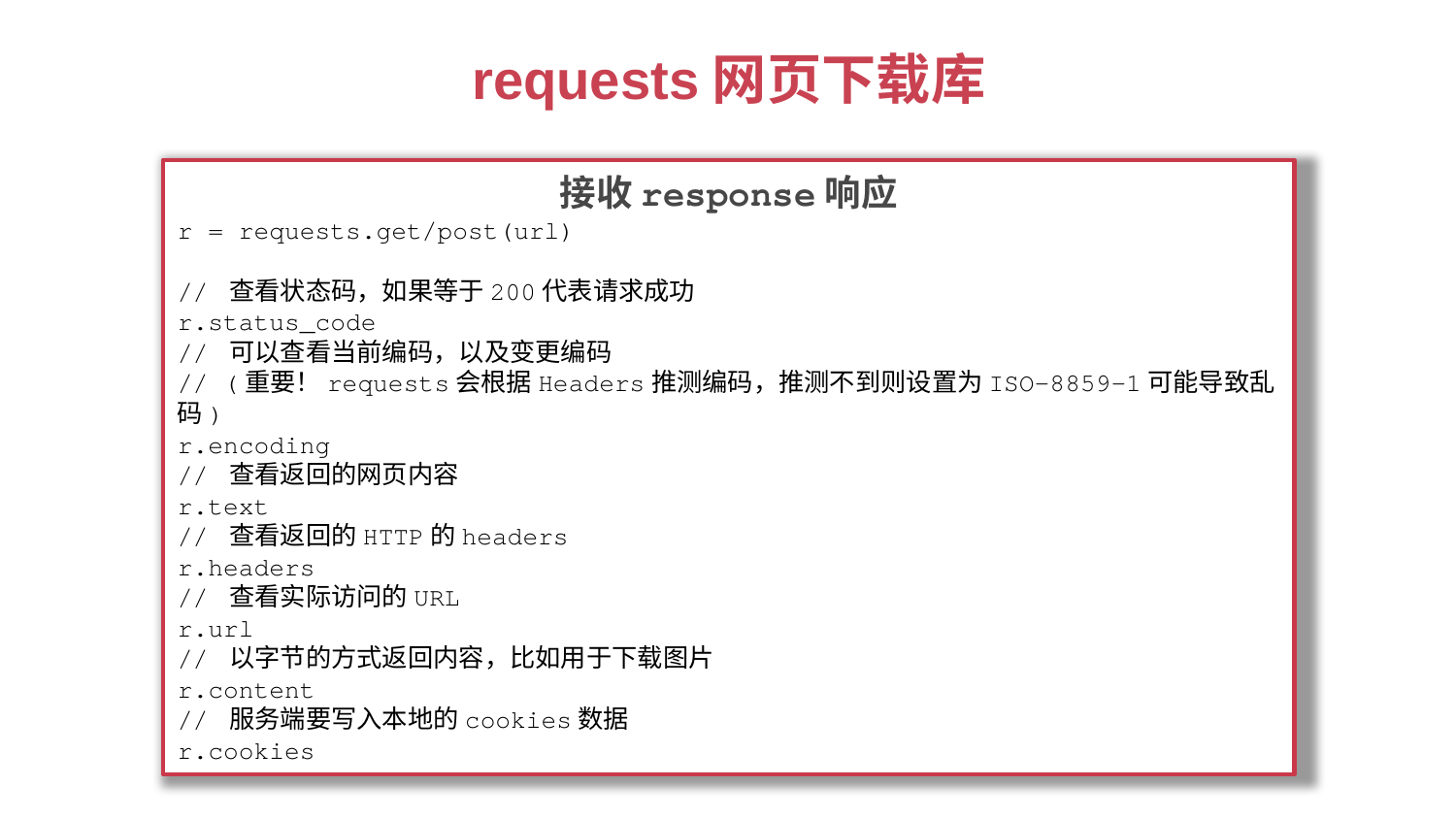

# requests网页下载库
接收response响应
r = requests.get/post(url)

// 查看状态码，如果等于200代表请求成功
r.status_code
// 可以查看当前编码，以及变更编码
// (重要！requests会根据Headers推测编码，推测不到则设置为ISO-8859-1可能导致乱码)
r.encoding
// 查看返回的网页内容
r.text
// 查看返回的HTTP的headers
r.headers
// 查看实际访问的URL
r.url
// 以字节的方式返回内容，比如用于下载图片
r.content
// 服务端要写入本地的cookies数据
r.cookies